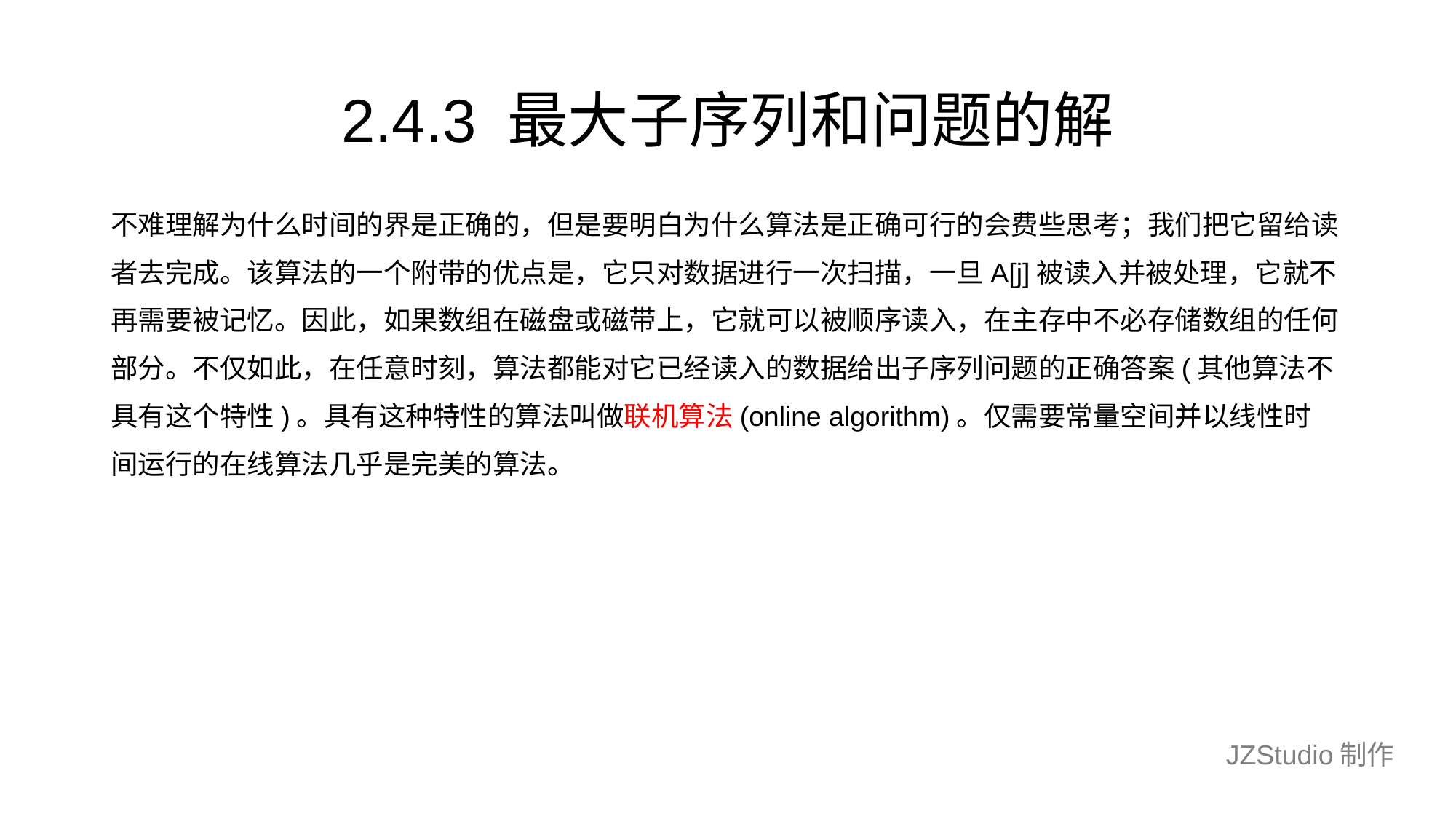

# 2.4.3 最大子序列和问题的解
不难理解为什么时间的界是正确的，但是要明白为什么算法是正确可行的会费些思考；我们把它留给读
者去完成。该算法的一个附带的优点是，它只对数据进行一次扫描，一旦A[j]被读入并被处理，它就不
再需要被记忆。因此，如果数组在磁盘或磁带上，它就可以被顺序读入，在主存中不必存储数组的任何
部分。不仅如此，在任意时刻，算法都能对它已经读入的数据给出子序列问题的正确答案(其他算法不
具有这个特性)。具有这种特性的算法叫做联机算法(online algorithm)。仅需要常量空间并以线性时
间运行的在线算法几乎是完美的算法。